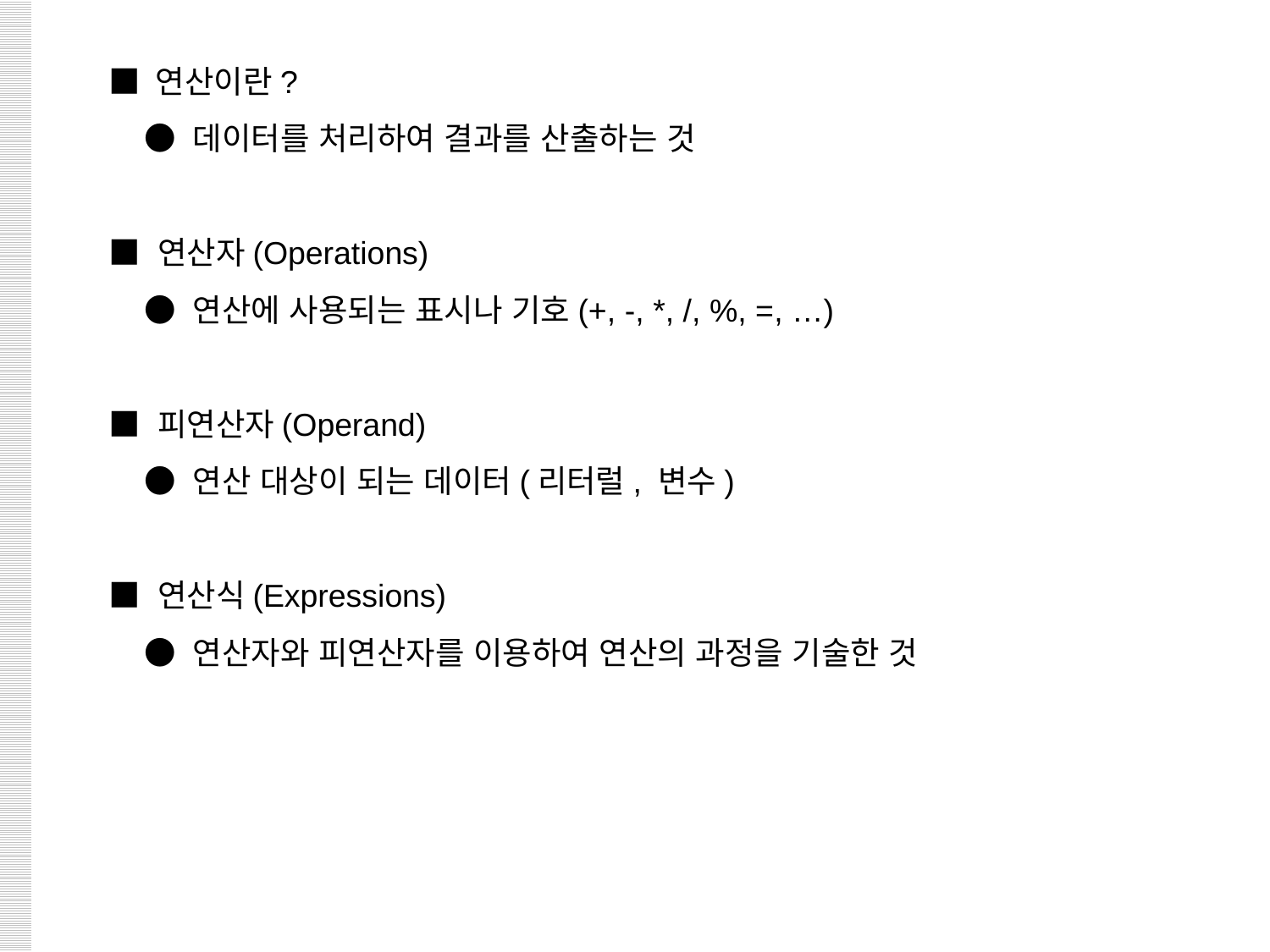

■ 연산이란?
    ● 데이터를 처리하여 결과를 산출하는 것

■ 연산자(Operations)
    ● 연산에 사용되는 표시나 기호(+, -, *, /, %, =, …)

■ 피연산자(Operand)
    ● 연산 대상이 되는 데이터(리터럴, 변수)

■ 연산식(Expressions)
    ● 연산자와 피연산자를 이용하여 연산의 과정을 기술한 것